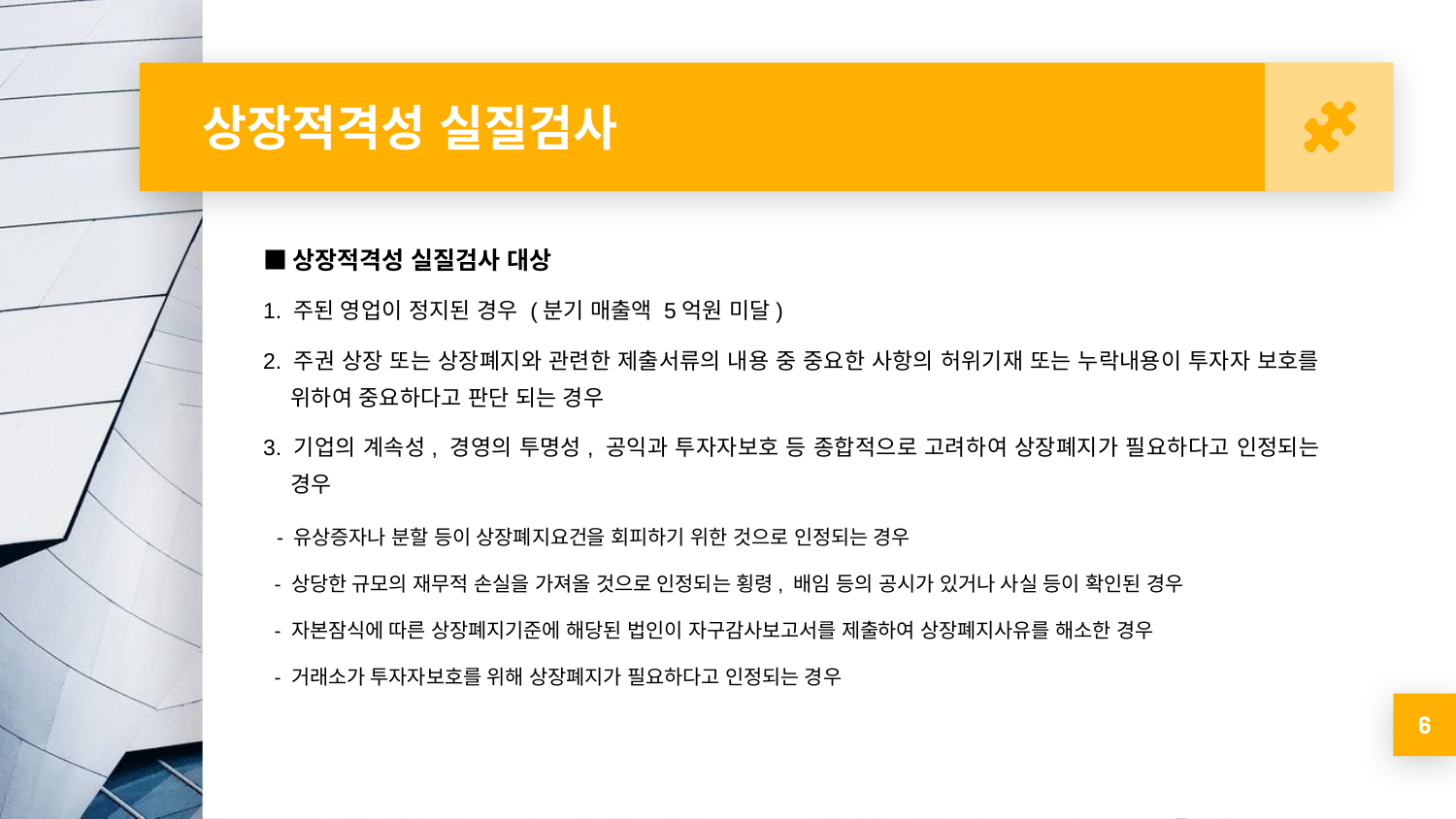

# 상장적격성 실질검사

■상장적격성 실질검사 대상
1. 주된 영업이 정지된 경우 (분기 매출액 5억원 미달)
2. 주권 상장 또는 상장폐지와 관련한 제출서류의 내용 중 중요한 사항의 허위기재 또는 누락내용이 투자자 보호를 위하여 중요하다고 판단 되는 경우
3. 기업의 계속성, 경영의 투명성, 공익과 투자자보호 등 종합적으로 고려하여 상장폐지가 필요하다고 인정되는 경우
  - 유상증자나 분할 등이 상장폐지요건을 회피하기 위한 것으로 인정되는 경우
  - 상당한 규모의 재무적 손실을 가져올 것으로 인정되는 횡령, 배임 등의 공시가 있거나 사실 등이 확인된 경우
  - 자본잠식에 따른 상장폐지기준에 해당된 법인이 자구감사보고서를 제출하여 상장폐지사유를 해소한 경우
  - 거래소가 투자자보호를 위해 상장폐지가 필요하다고 인정되는 경우
6